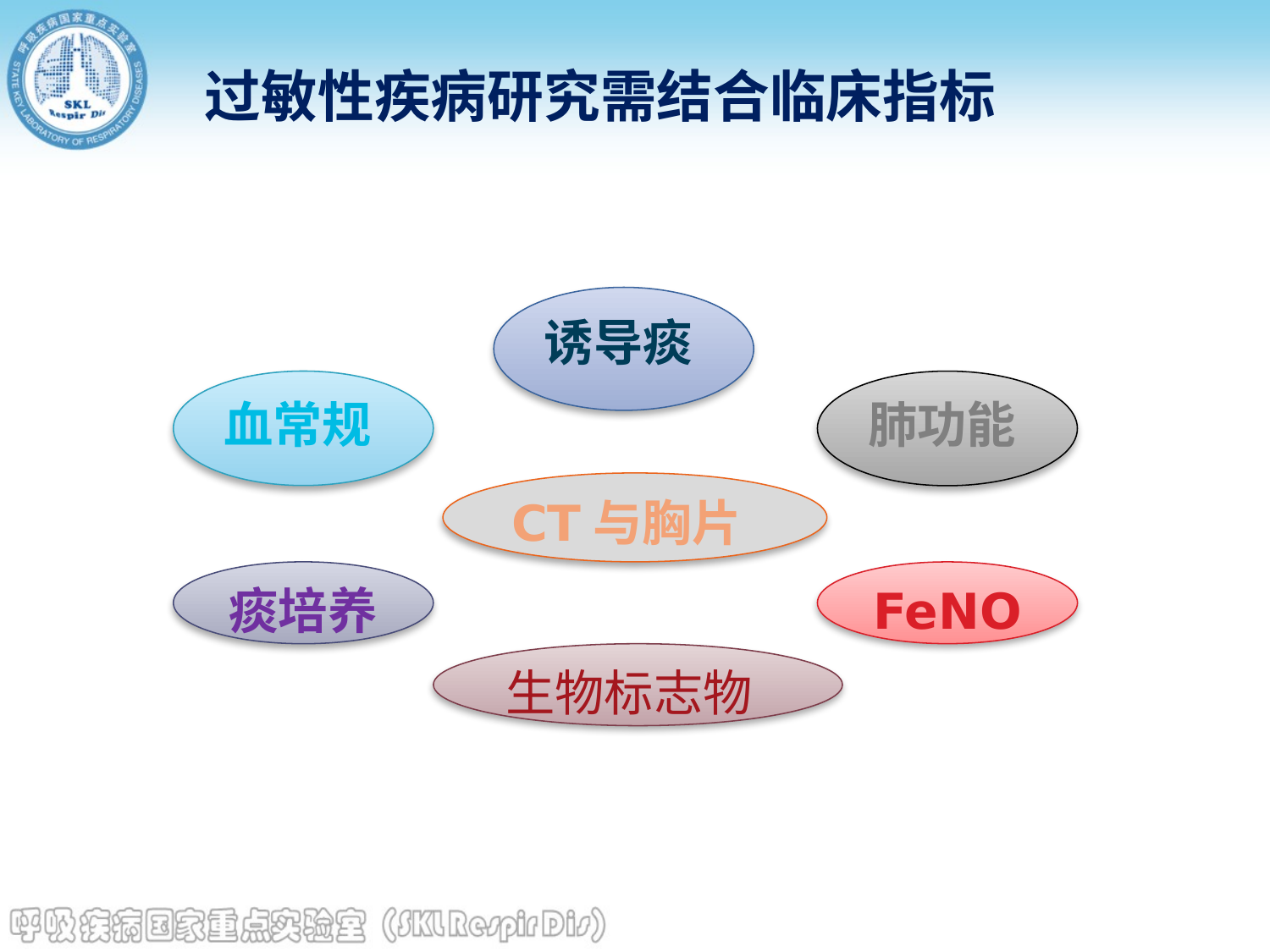

过敏性疾病研究需结合临床指标
诱导痰
血常规
肺功能
CT与胸片
痰培养
FeNO
生物标志物